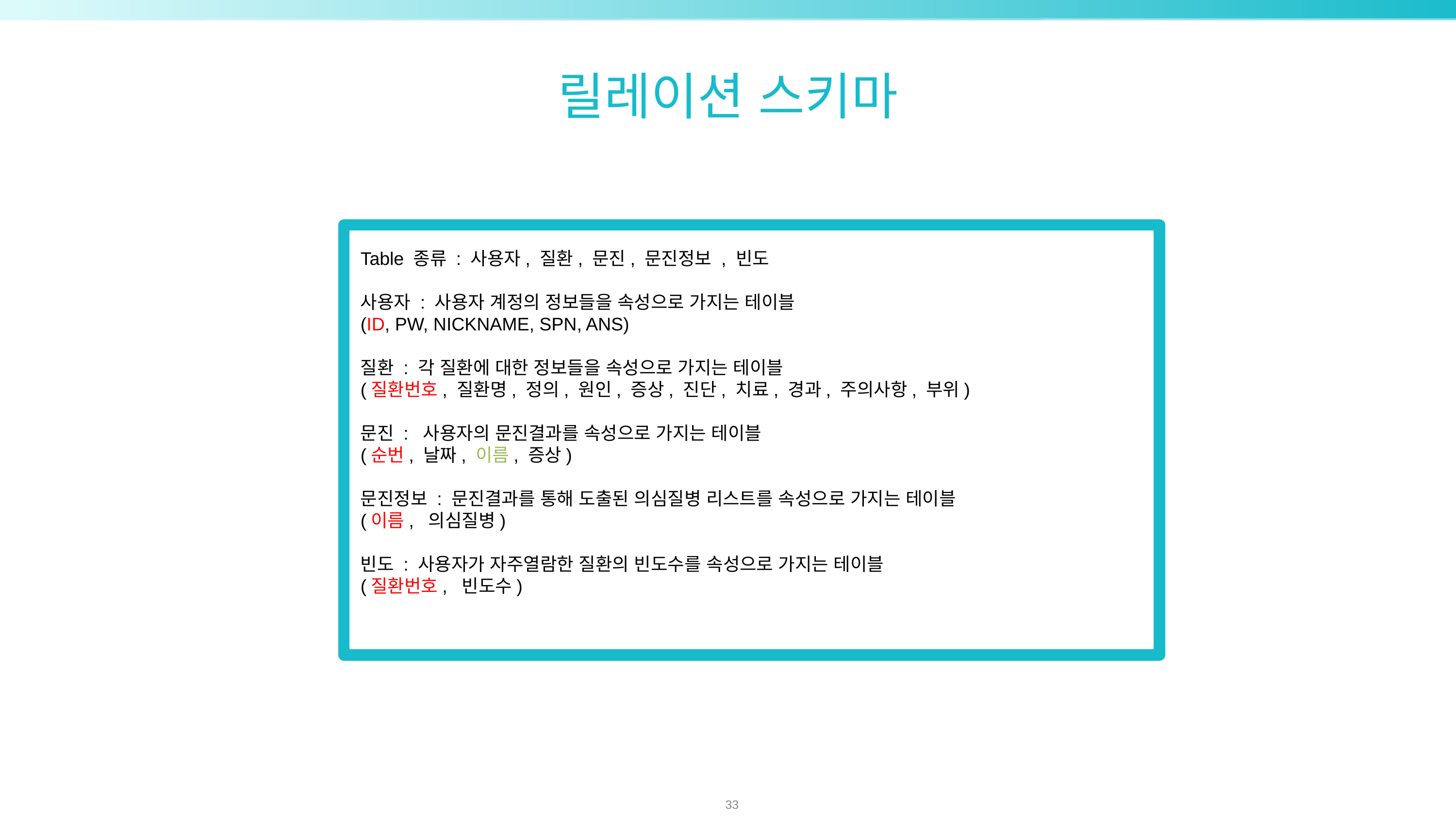

릴레이션 스키마

Table 종류 : 사용자, 질환, 문진, 문진정보 , 빈도

사용자 : 사용자 계정의 정보들을 속성으로 가지는 테이블
(ID, PW, NICKNAME, SPN, ANS)

질환 : 각 질환에 대한 정보들을 속성으로 가지는 테이블
(질환번호, 질환명, 정의, 원인, 증상, 진단, 치료, 경과, 주의사항, 부위)

문진 :  사용자의 문진결과를 속성으로 가지는 테이블
(순번, 날짜, 이름, 증상)

문진정보 : 문진결과를 통해 도출된 의심질병 리스트를 속성으로 가지는 테이블
(이름,  의심질병)

빈도 : 사용자가 자주열람한 질환의 빈도수를 속성으로 가지는 테이블
(질환번호,  빈도수)

33